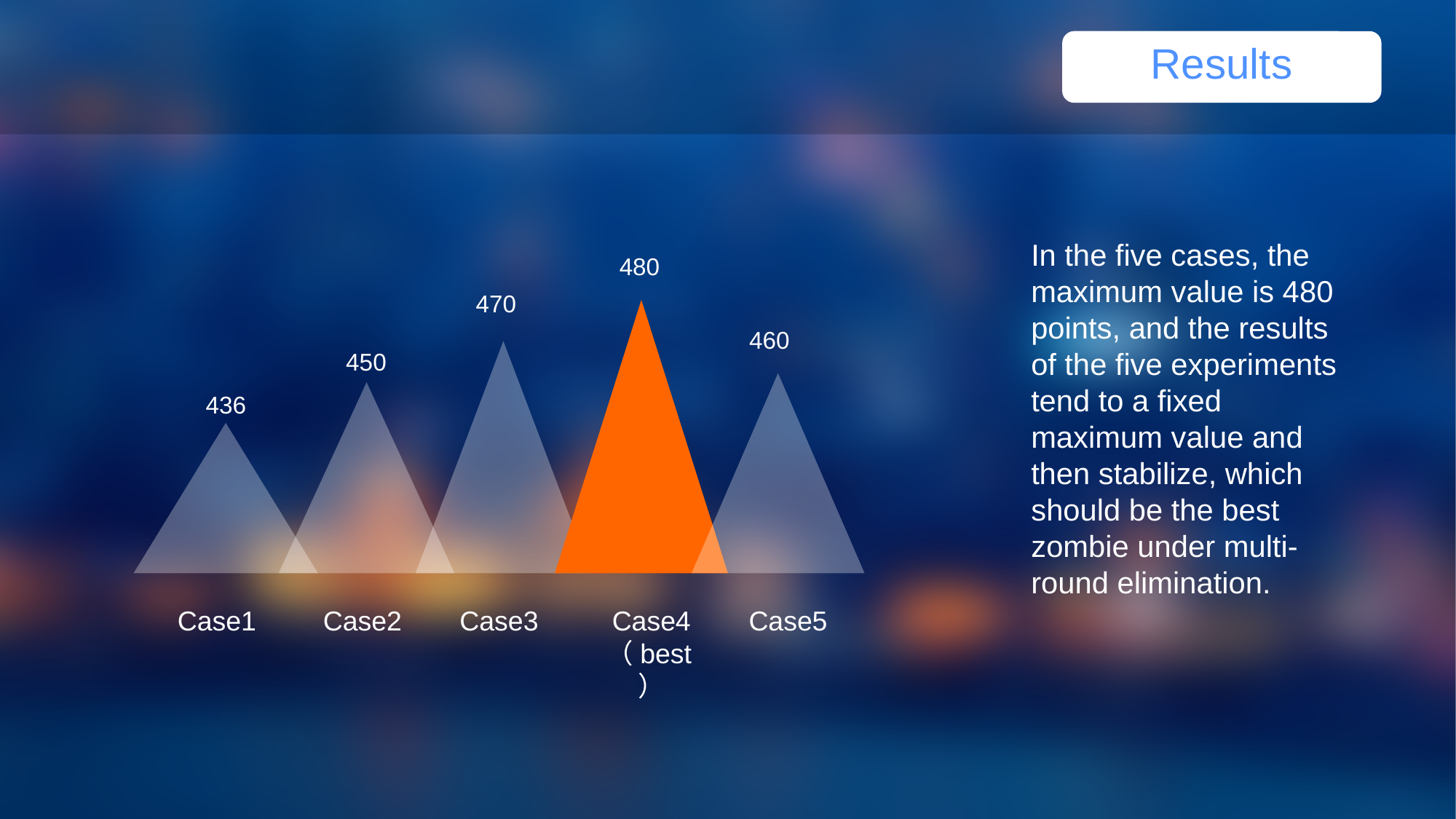

Results
In the five cases, the maximum value is 480 points, and the results of the five experiments tend to a fixed maximum value and then stabilize, which should be the best zombie under multi-round elimination.
480
1
                     点击添加标题
470

460
450

436

Case1
Case2
Case3

Case4
（best）
Case5